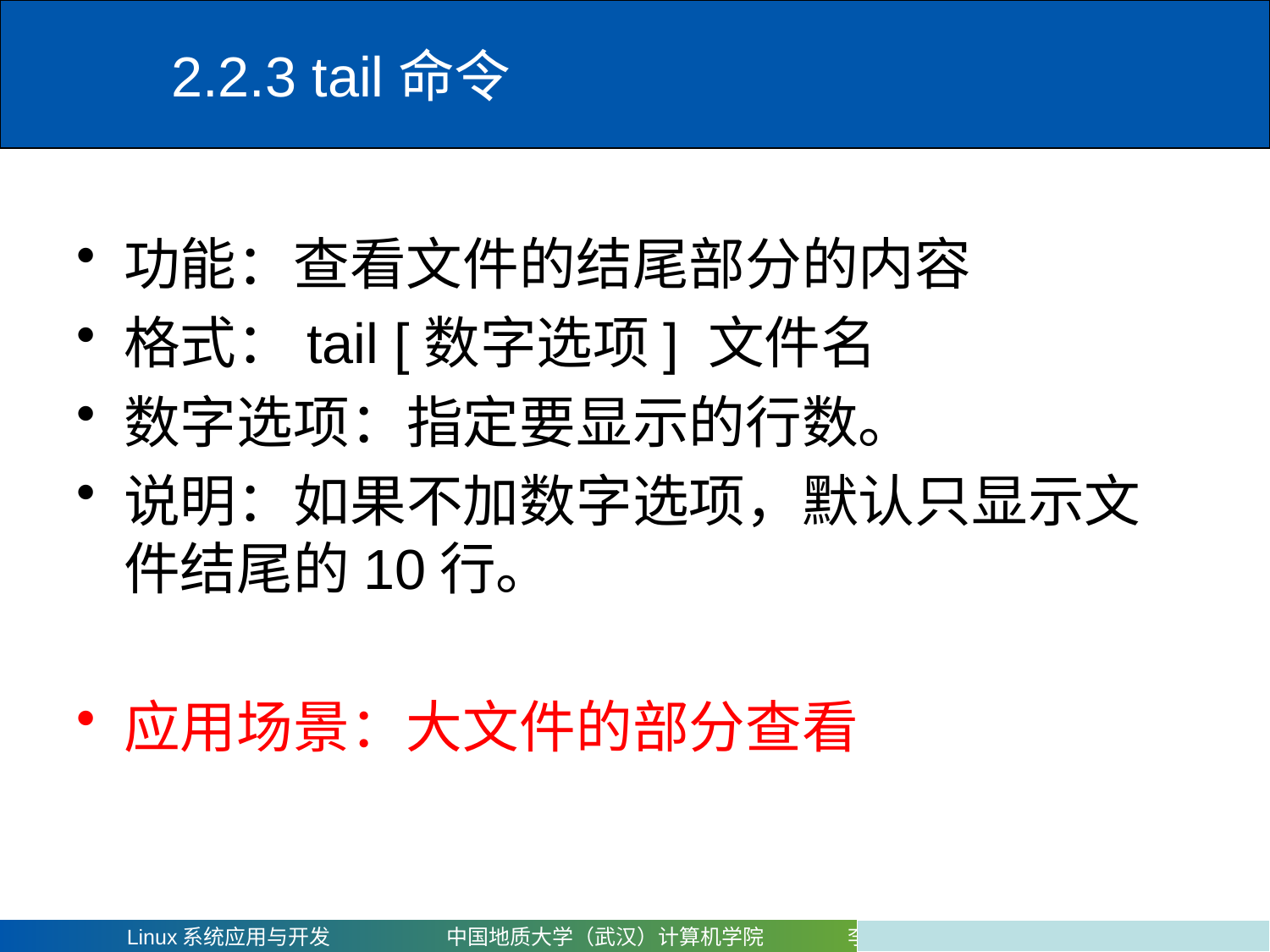

# 2.2.3 tail命令
功能：查看文件的结尾部分的内容
格式：tail [数字选项] 文件名
数字选项：指定要显示的行数。
说明：如果不加数字选项，默认只显示文件结尾的10行。

应用场景：大文件的部分查看